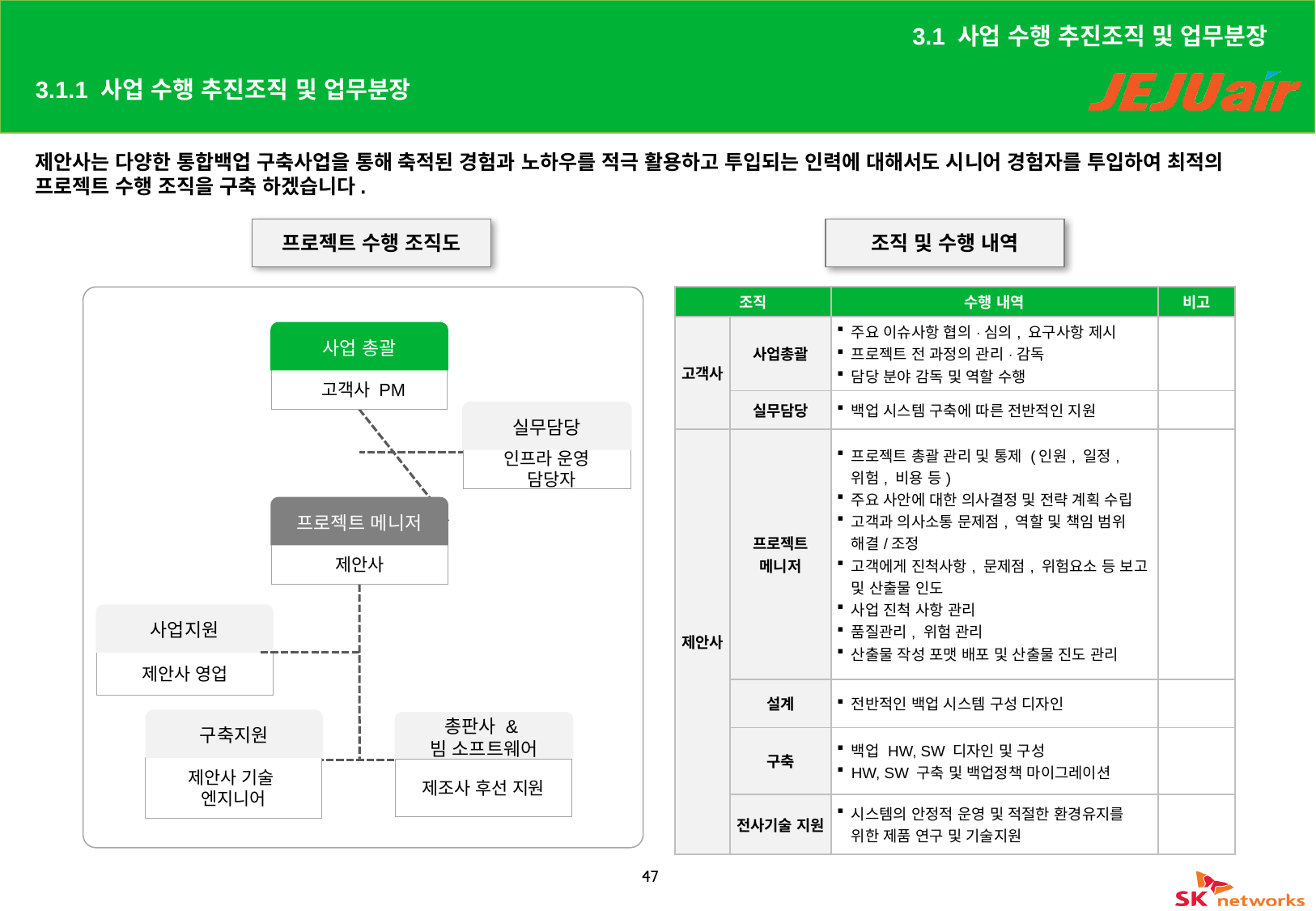

3.1 사업 수행 추진조직 및 업무분장
# 3.1.1 사업 수행 추진조직 및 업무분장
제안사는 다양한 통합백업 구축사업을 통해 축적된 경험과 노하우를 적극 활용하고 투입되는 인력에 대해서도 시니어 경험자를 투입하여 최적의 프로젝트 수행 조직을 구축 하겠습니다.
조직 및 수행 내역
프로젝트 수행 조직도

| 조직 |  | 수행 내역 | 비고 |
| --- | --- | --- | --- |
| 고객사 | 사업총괄 | 주요 이슈사항 협의·심의, 요구사항 제시 프로젝트 전 과정의 관리·감독 담당 분야 감독 및 역할 수행 |  |
|  | 실무담당 | 백업 시스템 구축에 따른 전반적인 지원 |  |
| 제안사 | 프로젝트 메니저 | 프로젝트 총괄 관리 및 통제 (인원, 일정, 위험, 비용 등) 주요 사안에 대한 의사결정 및 전략 계획 수립 고객과 의사소통 문제점, 역할 및 책임 범위 해결/조정 고객에게 진척사항, 문제점, 위험요소 등 보고 및 산출물 인도 사업 진척 사항 관리 품질관리, 위험 관리 산출물 작성 포맷 배포 및 산출물 진도 관리 |  |
|  | 설계 | 전반적인 백업 시스템 구성 디자인 |  |
|  | 구축 | 백업 HW, SW 디자인 및 구성 HW, SW 구축 및 백업정책 마이그레이션 |  |
|  | 전사기술 지원 | 시스템의 안정적 운영 및 적절한 환경유지를 위한 제품 연구 및 기술지원 |  |
사업 총괄
 고객사 PM
실무담당
인프라 운영
 담당자
프로젝트 메니저
제안사
사업지원
제안사 영업
구축지원
총판사 &
빔 소프트웨어
제안사 기술
엔지니어
제조사 후선 지원
47